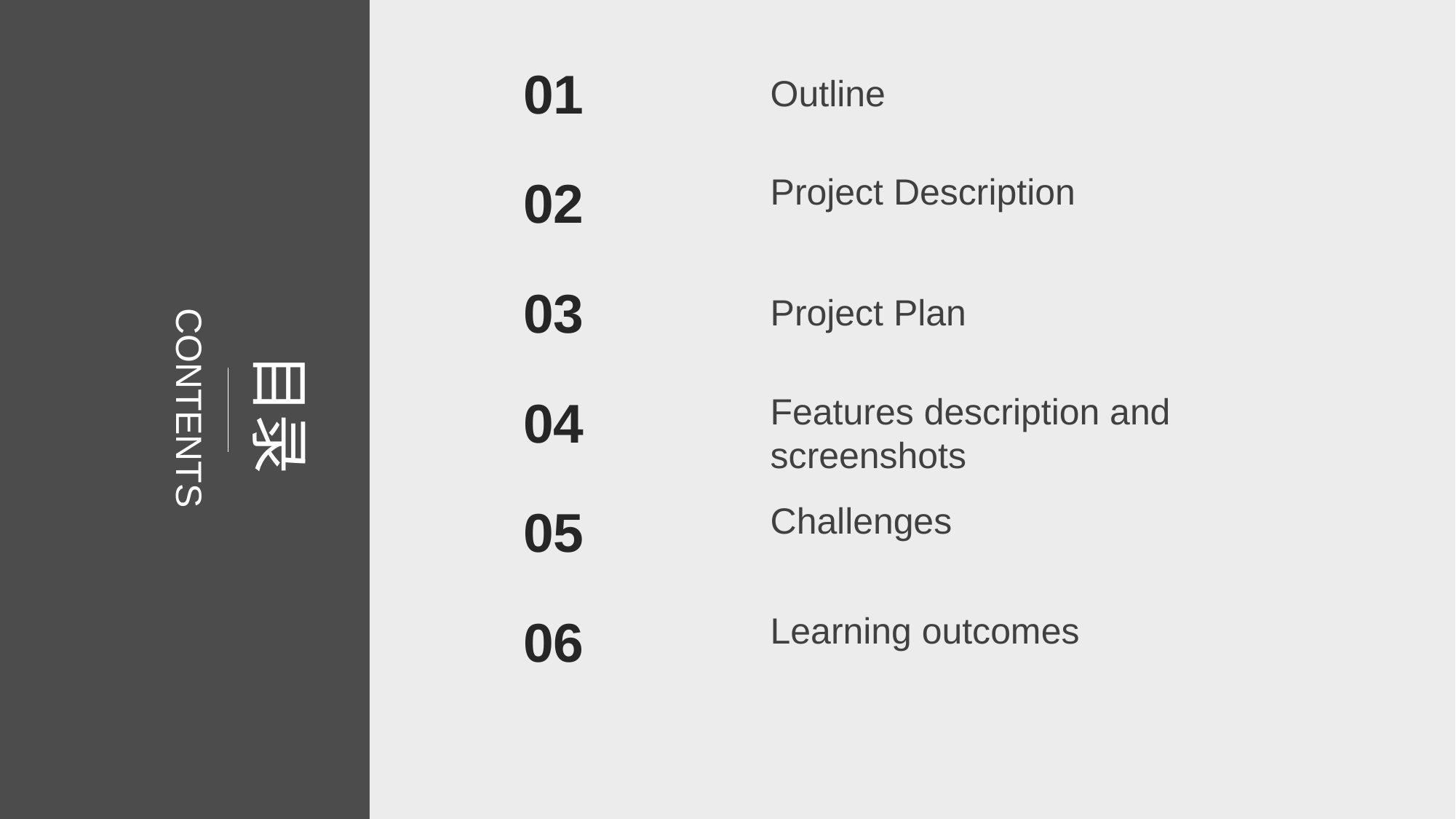

01
Outline
Project Description
02
03
Project Plan
Features description and screenshots
04
CONTENTS
目录
Challenges
05
Learning outcomes
06